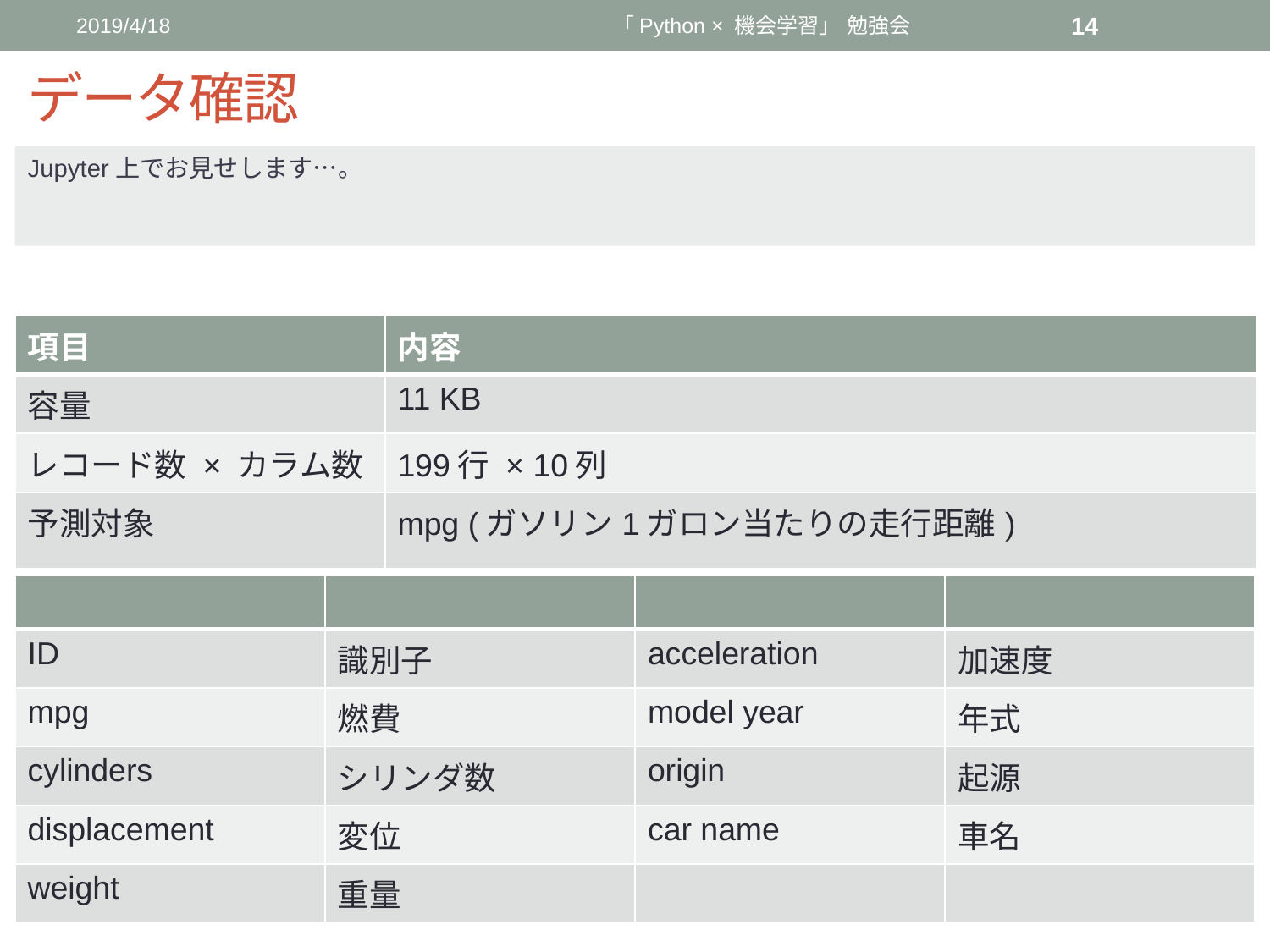

2019/4/18
「Python × 機会学習」 勉強会
14
# データ確認
Jupyter上でお見せします…。
| 項目 | 内容 |
| --- | --- |
| 容量 | 11 KB |
| レコード数 × カラム数 | 199行 × 10列 |
| 予測対象 | mpg (ガソリン1ガロン当たりの走行距離) |
|  |  |  |  |
| --- | --- | --- | --- |
| ID | 識別子 | acceleration | 加速度 |
| mpg | 燃費 | model year | 年式 |
| cylinders | シリンダ数 | origin | 起源 |
| displacement | 変位 | car name | 車名 |
| weight | 重量 |  |  |